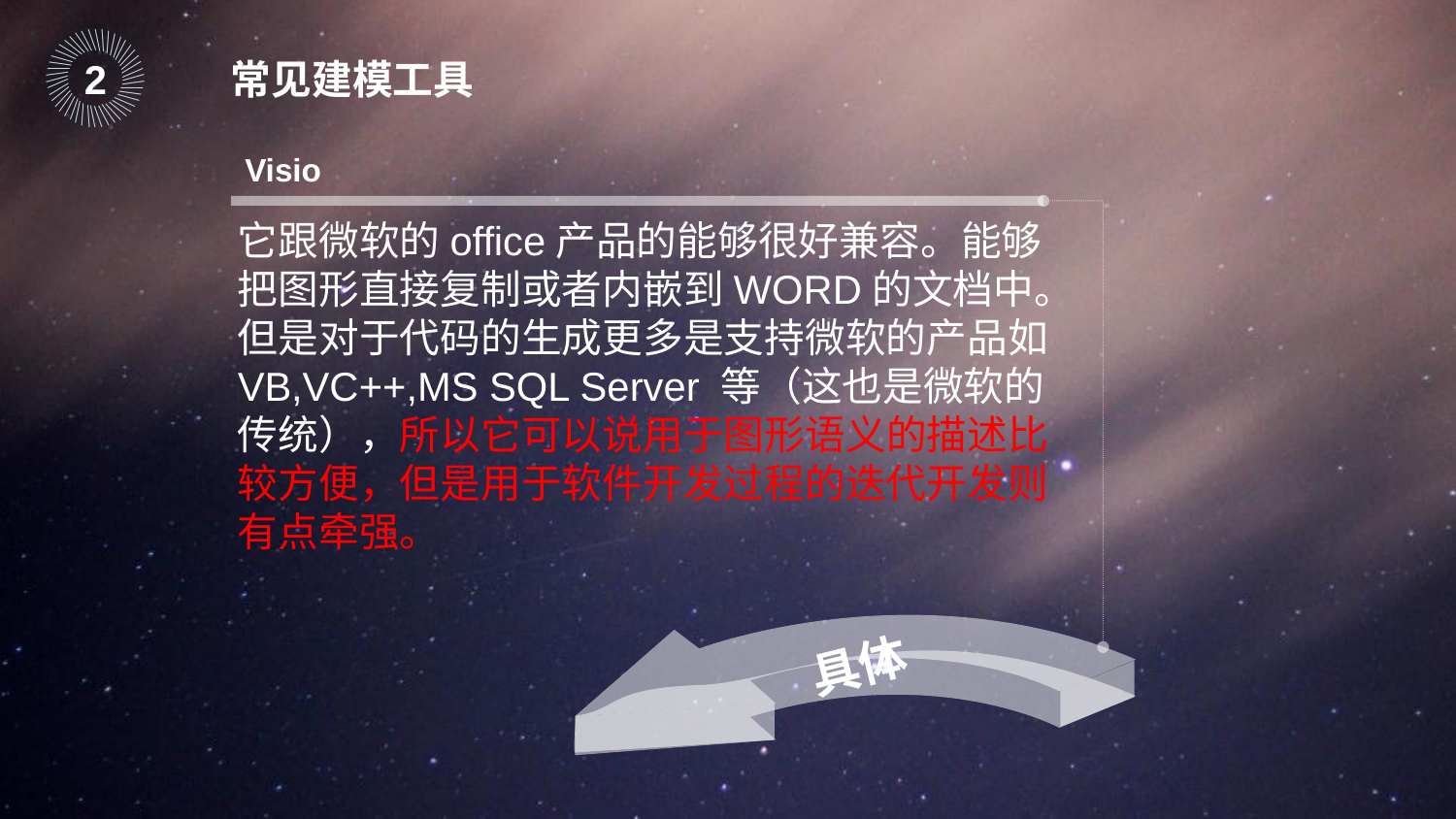

｜
｜
｜
｜
｜
｜
｜
｜
｜
｜
｜
｜
｜
｜
｜
｜
｜
｜
｜
｜
｜
｜
｜
｜
｜
｜
｜
｜
｜
｜
｜
｜
｜
｜
｜
｜
｜
｜
｜
｜
｜
｜
｜
｜
｜
｜
2
常见建模工具
Visio

它跟微软的office产品的能够很好兼容。能够把图形直接复制或者内嵌到WORD的文档中。但是对于代码的生成更多是支持微软的产品如VB,VC++,MS SQL Server 等（这也是微软的传统），所以它可以说用于图形语义的描述比较方便，但是用于软件开发过程的迭代开发则有点牵强。

具体